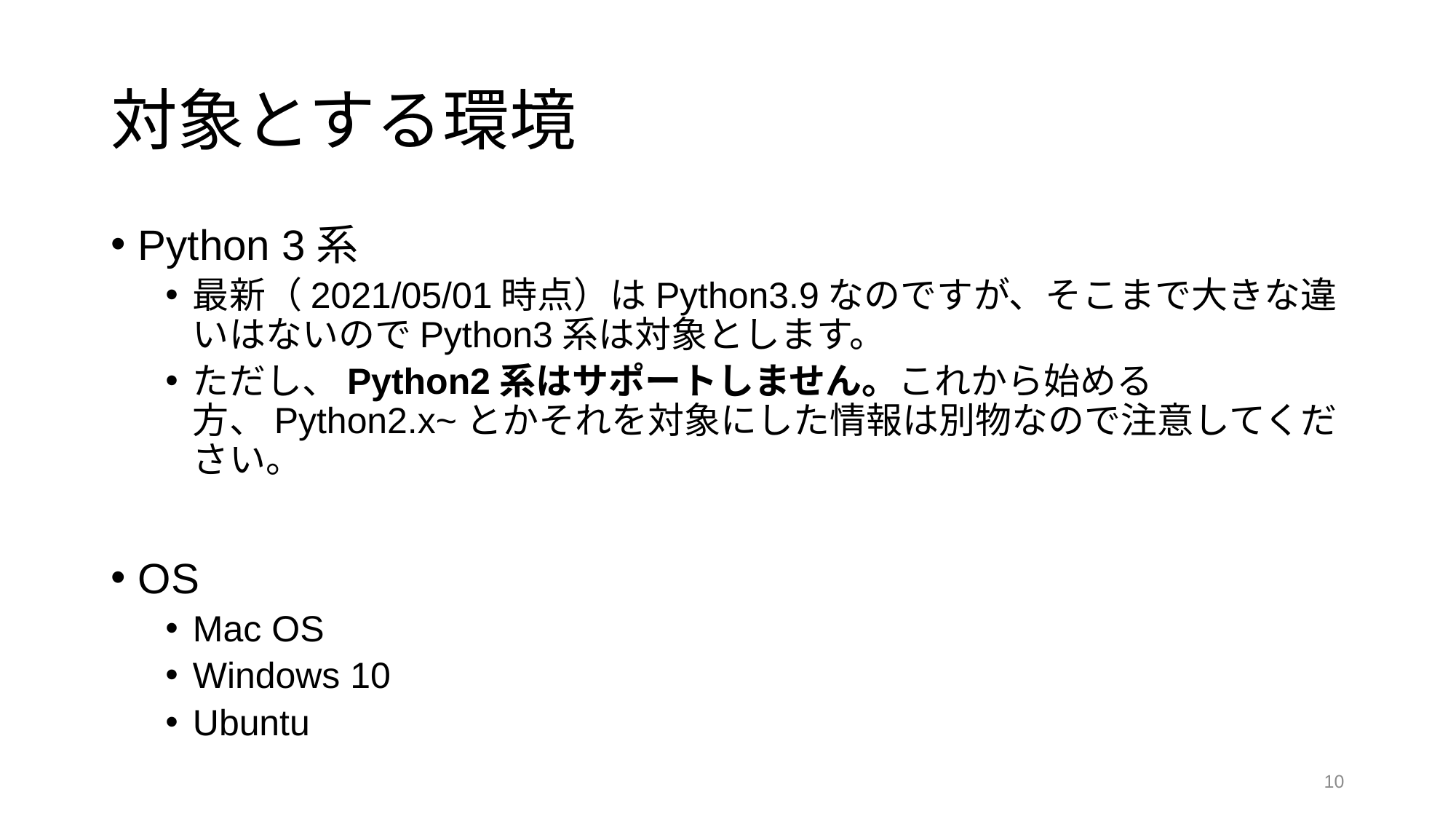

# 対象とする環境
Python 3系
最新（2021/05/01時点）はPython3.9なのですが、そこまで大きな違いはないのでPython3系は対象とします。
ただし、Python2系はサポートしません。これから始める方、Python2.x~とかそれを対象にした情報は別物なので注意してください。

OS
Mac OS
Windows 10
Ubuntu
10